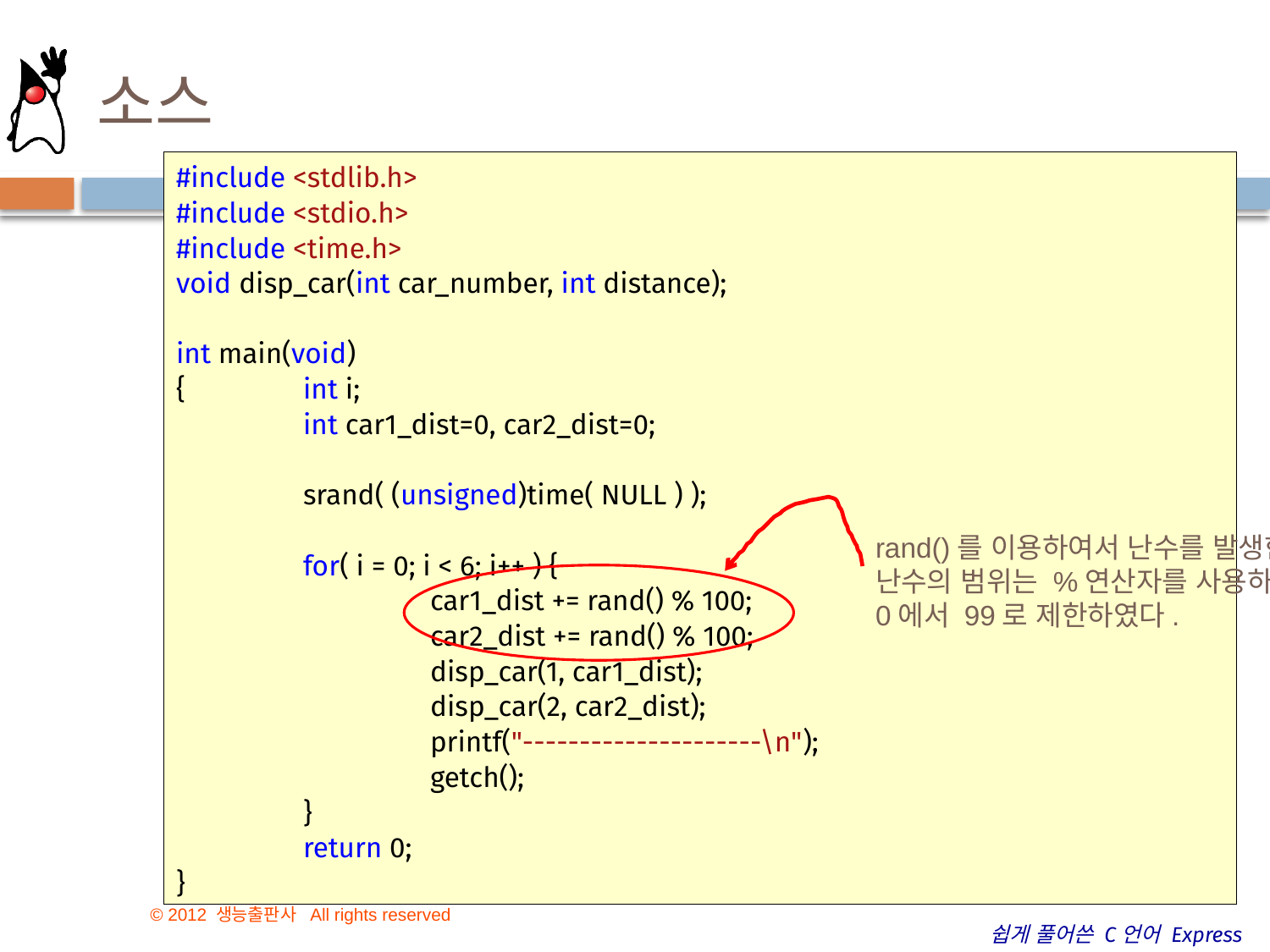

# 소스
#include <stdlib.h>
#include <stdio.h>
#include <time.h>
void disp_car(int car_number, int distance);

int main(void)
{	int i;
	int car1_dist=0, car2_dist=0;

	srand( (unsigned)time( NULL ) );

	for( i = 0; i < 6; i++ ) {
		car1_dist += rand() % 100;
		car2_dist += rand() % 100;
		disp_car(1, car1_dist);
		disp_car(2, car2_dist);
		printf("---------------------\n");
		getch();
	}
	return 0;
}

rand()를 이용하여서 난수를 발생한다. 난수의 범위는 %연산자를 사용하여서 0에서 99로 제한하였다.